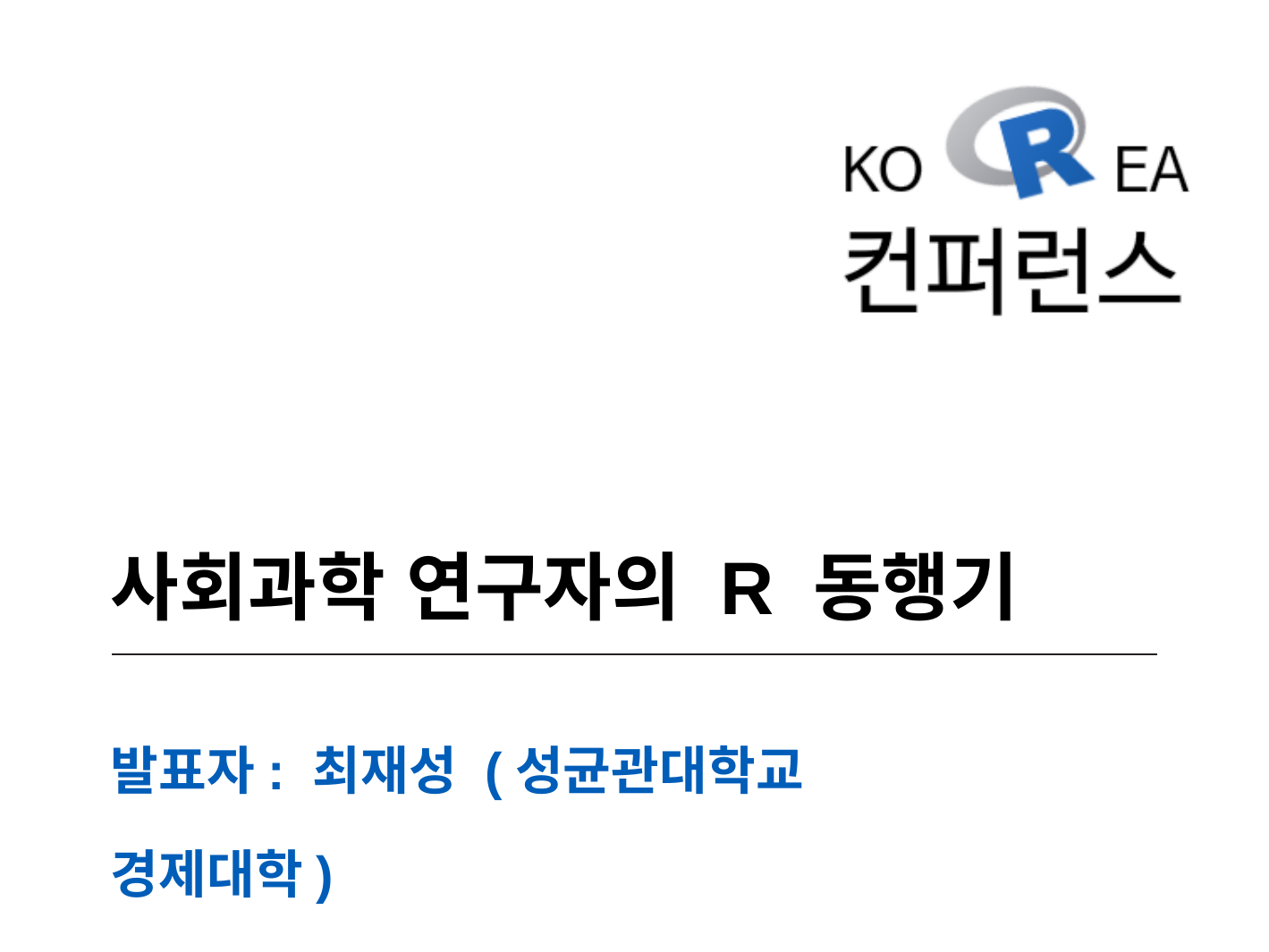

사회과학 연구자의 R 동행기

발표자: 최재성 (성균관대학교 경제대학)
2021-11-19